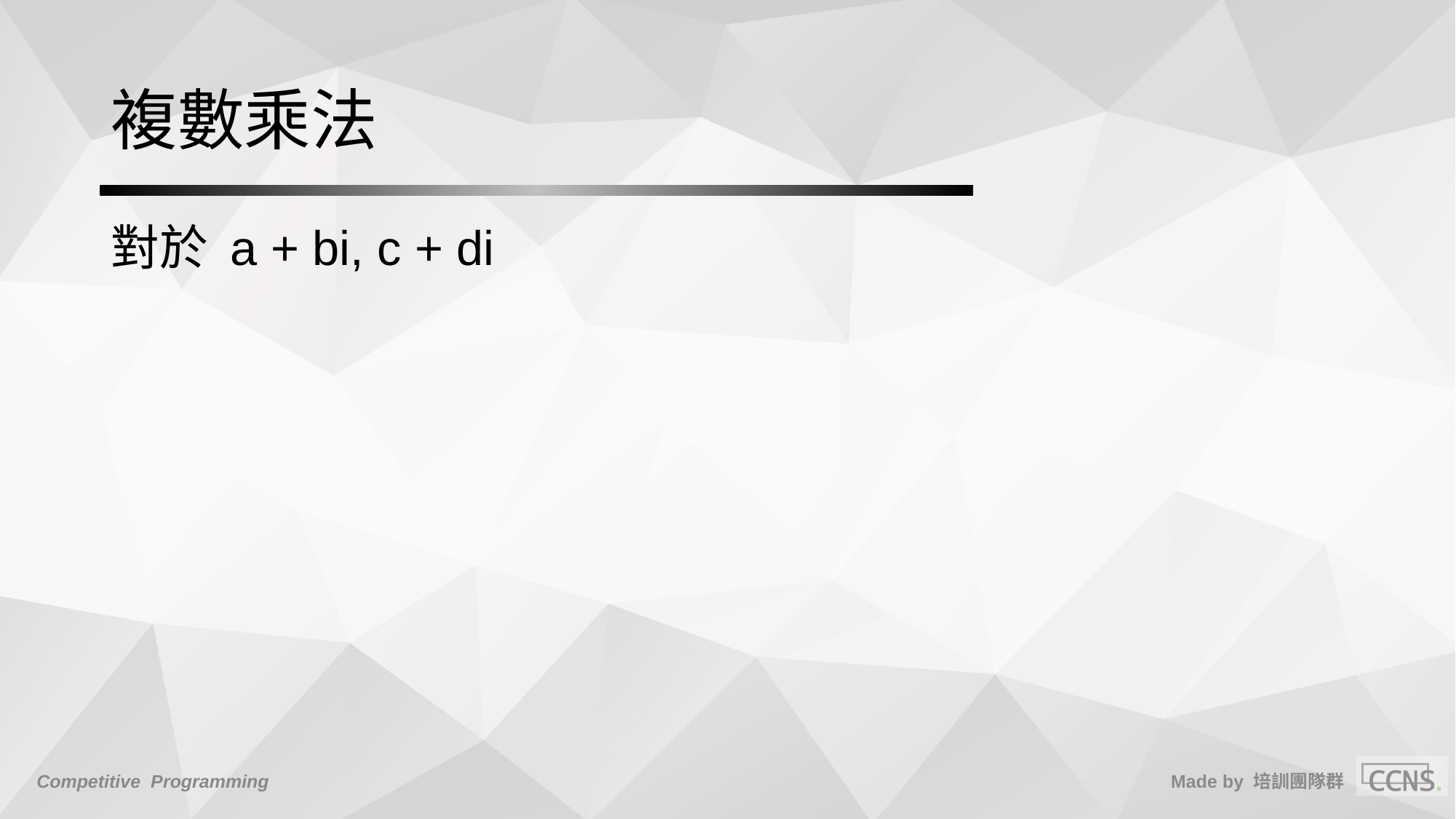

# 複數乘法
對於 a + bi, c + di